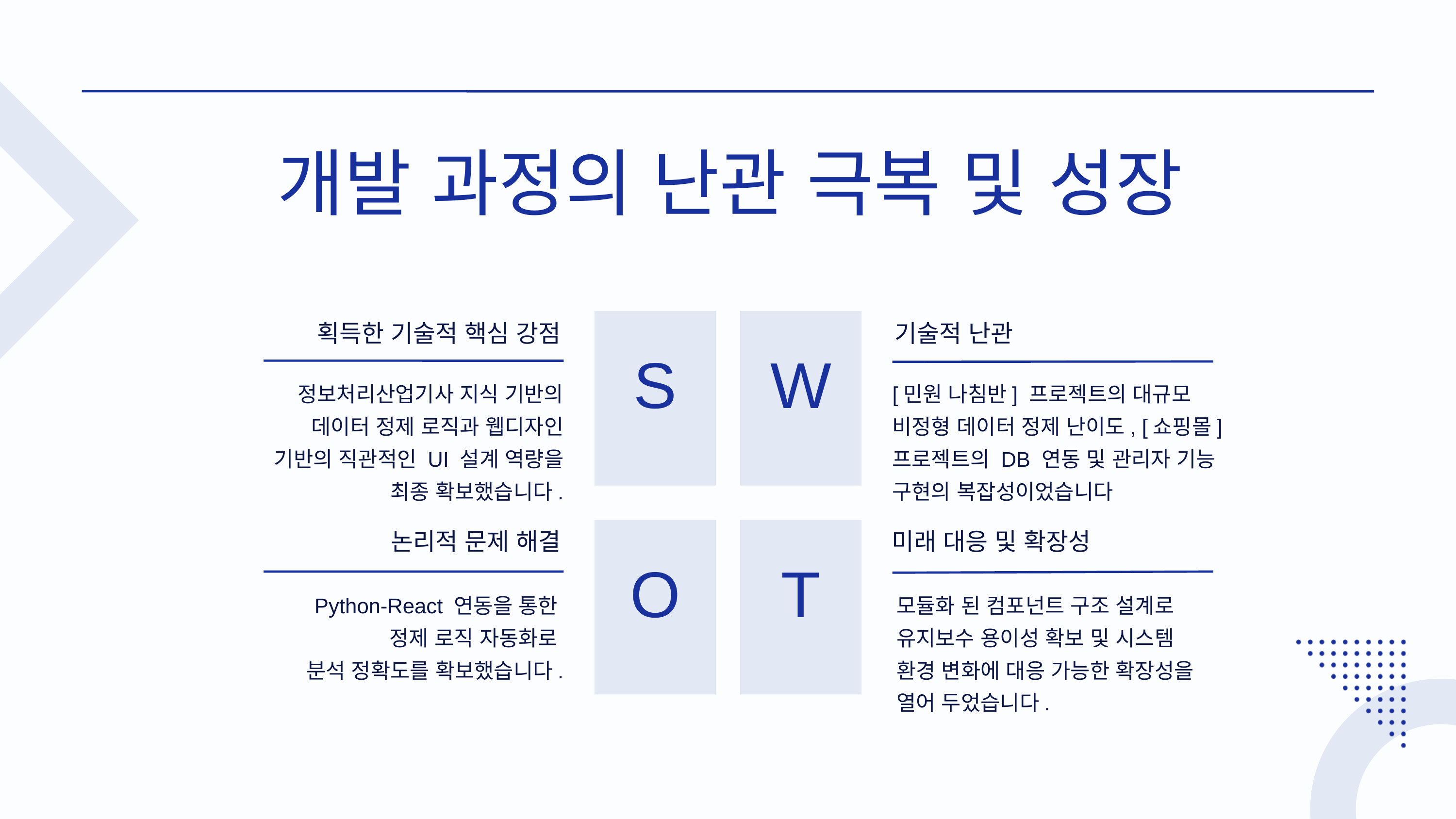

개발 과정의 난관 극복 및 성장
획득한 기술적 핵심 강점
기술적 난관

S
W

정보처리산업기사 지식 기반의 데이터 정제 로직과 웹디자인 기반의 직관적인 UI 설계 역량을 최종 확보했습니다.
[민원 나침반] 프로젝트의 대규모 비정형 데이터 정제 난이도, [쇼핑몰] 프로젝트의 DB 연동 및 관리자 기능 구현의 복잡성이었습니다
논리적 문제 해결
미래 대응 및 확장성

O
T

Python-React 연동을 통한
정제 로직 자동화로
분석 정확도를 확보했습니다.
모듈화 된 컴포넌트 구조 설계로 유지보수 용이성 확보 및 시스템 환경 변화에 대응 가능한 확장성을 열어 두었습니다.